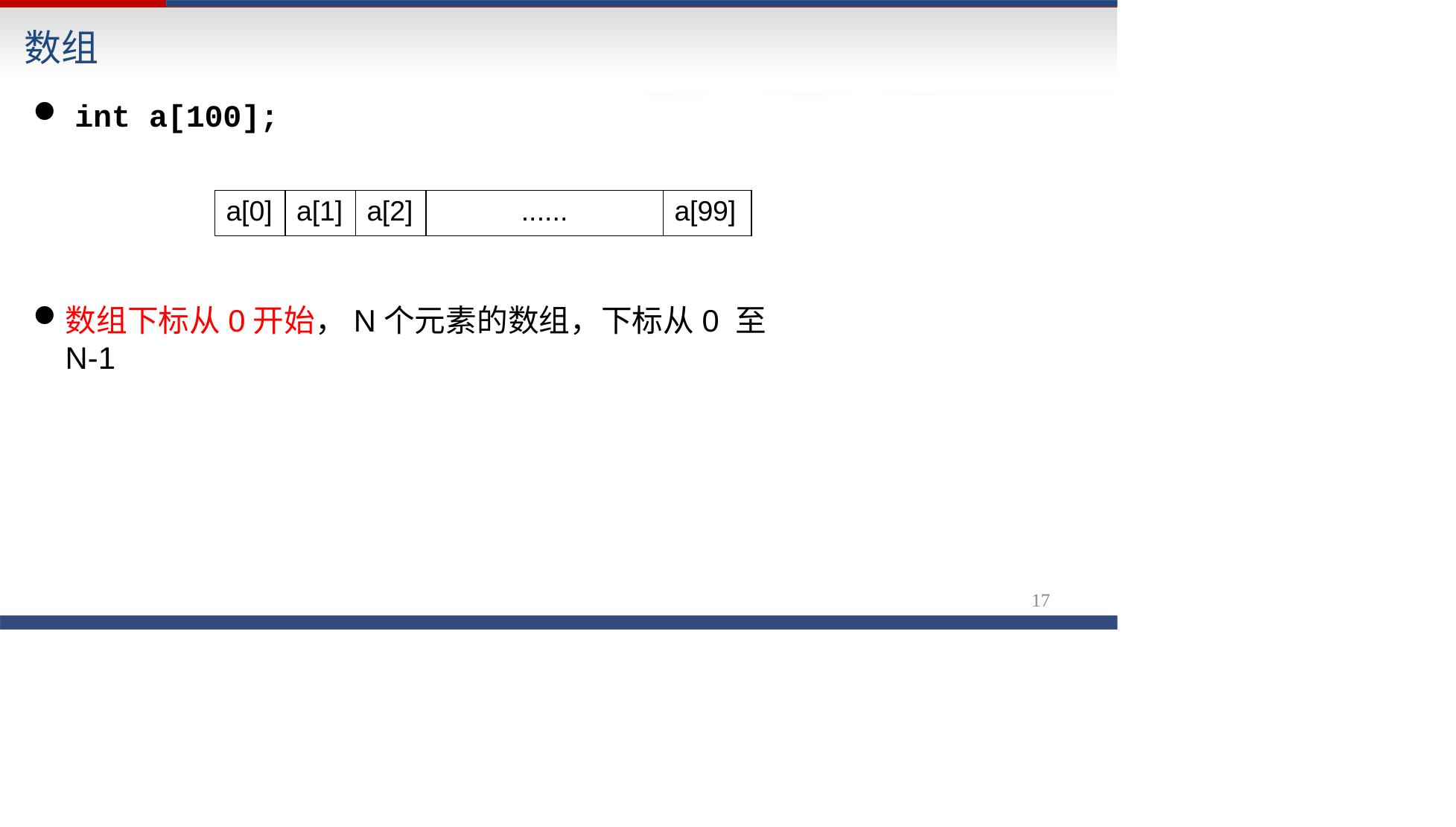

数组
# int a[100];
| a[0] | a[1] | a[2] | ...... | a[99] |
| --- | --- | --- | --- | --- |
数组下标从0开始，N个元素的数组，下标从0 至 N-1
17